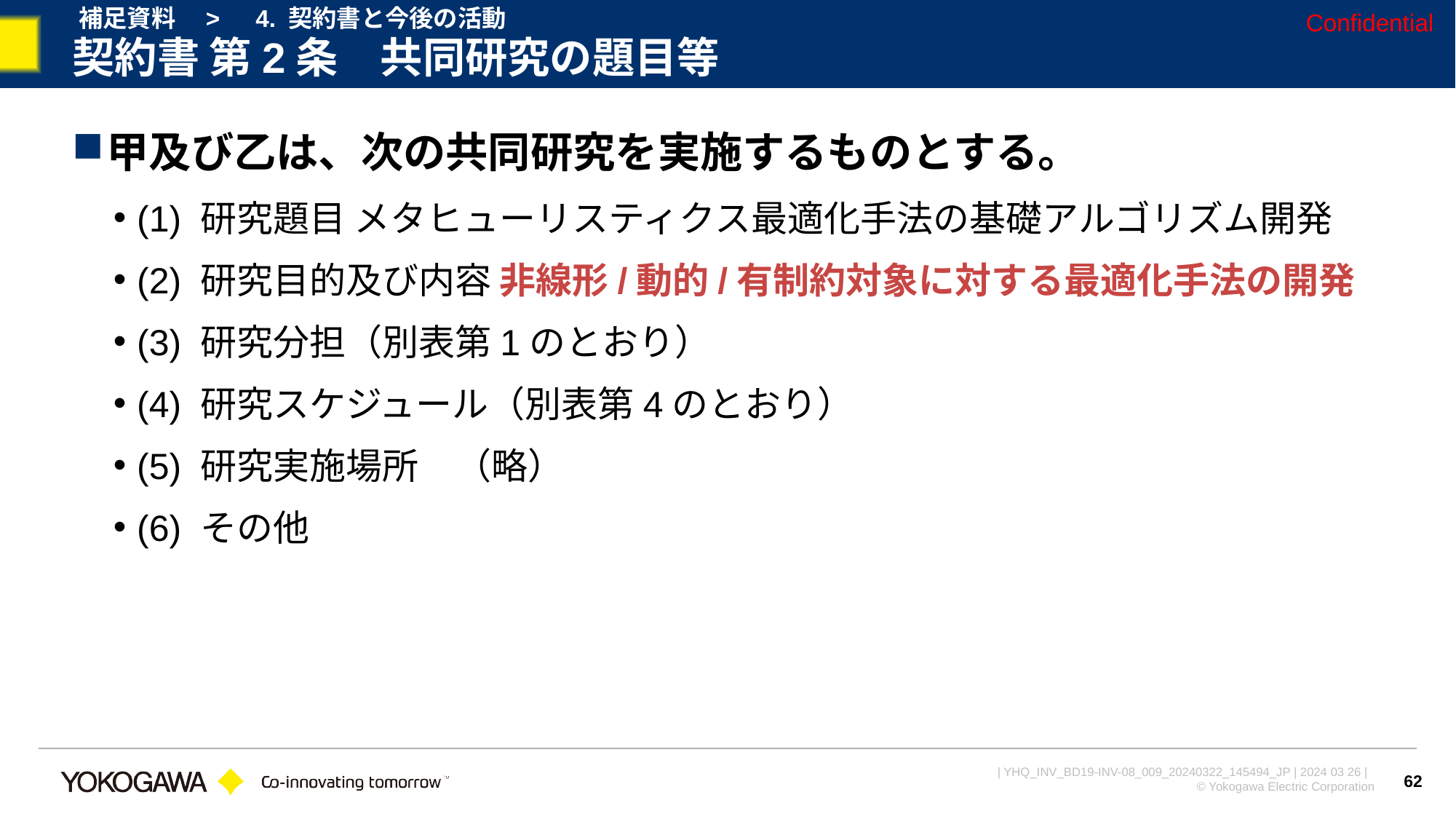

補足資料　>　4. 契約書と今後の活動
Confidential
# 契約書 第2条　共同研究の題目等
甲及び乙は、次の共同研究を実施するものとする。
(1) 研究題目 メタヒューリスティクス最適化手法の基礎アルゴリズム開発
(2) 研究目的及び内容 非線形/動的/有制約対象に対する最適化手法の開発
(3) 研究分担（別表第1のとおり）
(4) 研究スケジュール（別表第4のとおり）
(5) 研究実施場所　（略）
(6) その他
62